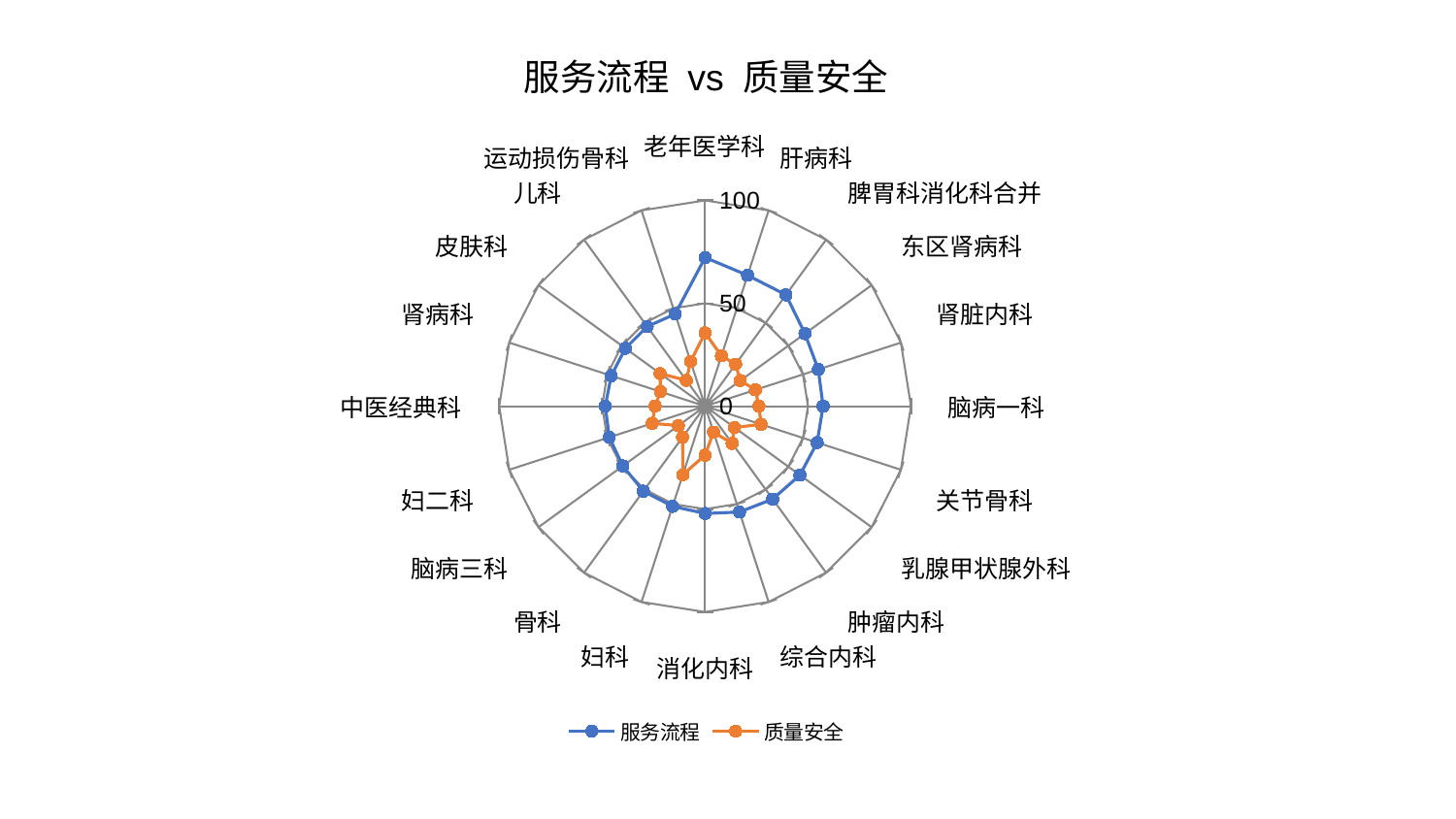

### Chart: 服务流程 vs 质量安全

| Category | 服务流程 | 质量安全 |
|---|---|---|
| 老年医学科 | 72.21803595859559 | 35.655759358266934 |
| 肝病科 | 66.88698760731768 | 25.75631241488444 |
| 脾胃科消化科合并 | 66.8736895068678 | 25.235234628650765 |
| 东区肾病科 | 59.97955418867768 | 21.190143376340576 |
| 肾脏内科 | 57.81962633465638 | 25.72417999723595 |
| 脑病一科 | 57.34936134516204 | 26.13012548748502 |
| 关节骨科 | 57.23880328989457 | 28.609229139769468 |
| 乳腺甲状腺外科 | 56.95399030456696 | 17.665278243325254 |
| 肿瘤内科 | 55.840243165956586 | 22.353523004666002 |
| 综合内科 | 54.07386211269544 | 13.235211029760595 |
| 消化内科 | 52.16678443550683 | 23.792757371113872 |
| 妇科 | 51.148117363608286 | 35.03219455646693 |
| 骨科 | 51.05279774069006 | 18.58984764048998 |
| 脑病三科 | 49.40864584186334 | 16.101838502087723 |
| 妇二科 | 48.937727601505294 | 26.990243621314345 |
| 中医经典科 | 48.47606606555822 | 24.283050091437506 |
| 肾病科 | 47.9337057847014 | 22.822269961248917 |
| 皮肤科 | 47.86247479805829 | 26.99232794157781 |
| 儿科 | 47.83464498143092 | 15.494953116637953 |
| 运动损伤骨科 | 47.09352390949019 | 22.829912549091066 |
122